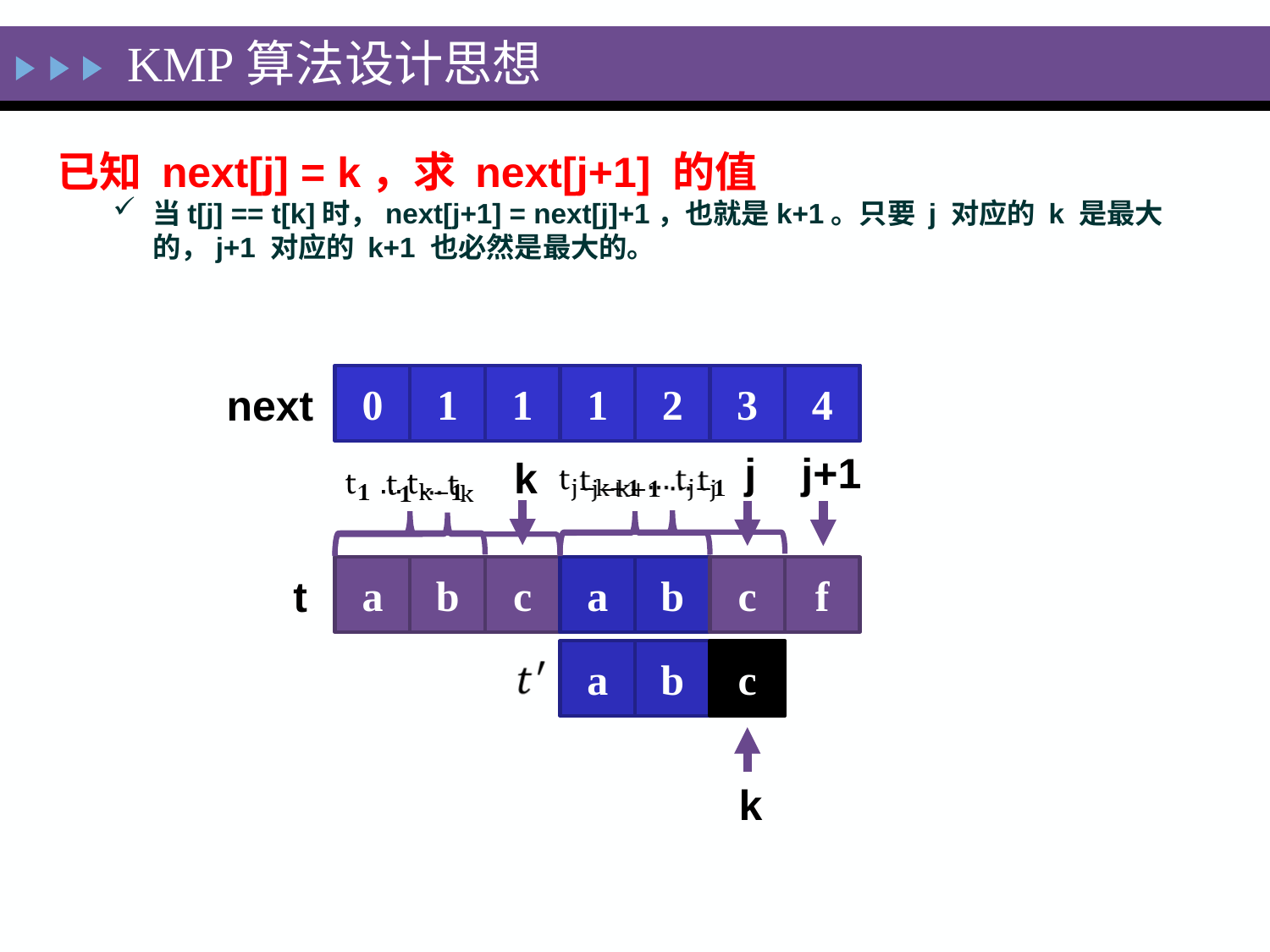

KMP算法设计思想
已知 next[j] = k，求 next[j+1] 的值
当t[j] == t[k]时，next[j+1] = next[j]+1，也就是k+1。只要 j 对应的 k 是最大的，j+1 对应的 k+1 也必然是最大的。
0
1
1
1
2
3
?
4
next

j
j+1
k

a
b
c
a
b
c
f
t
a
b
c

k